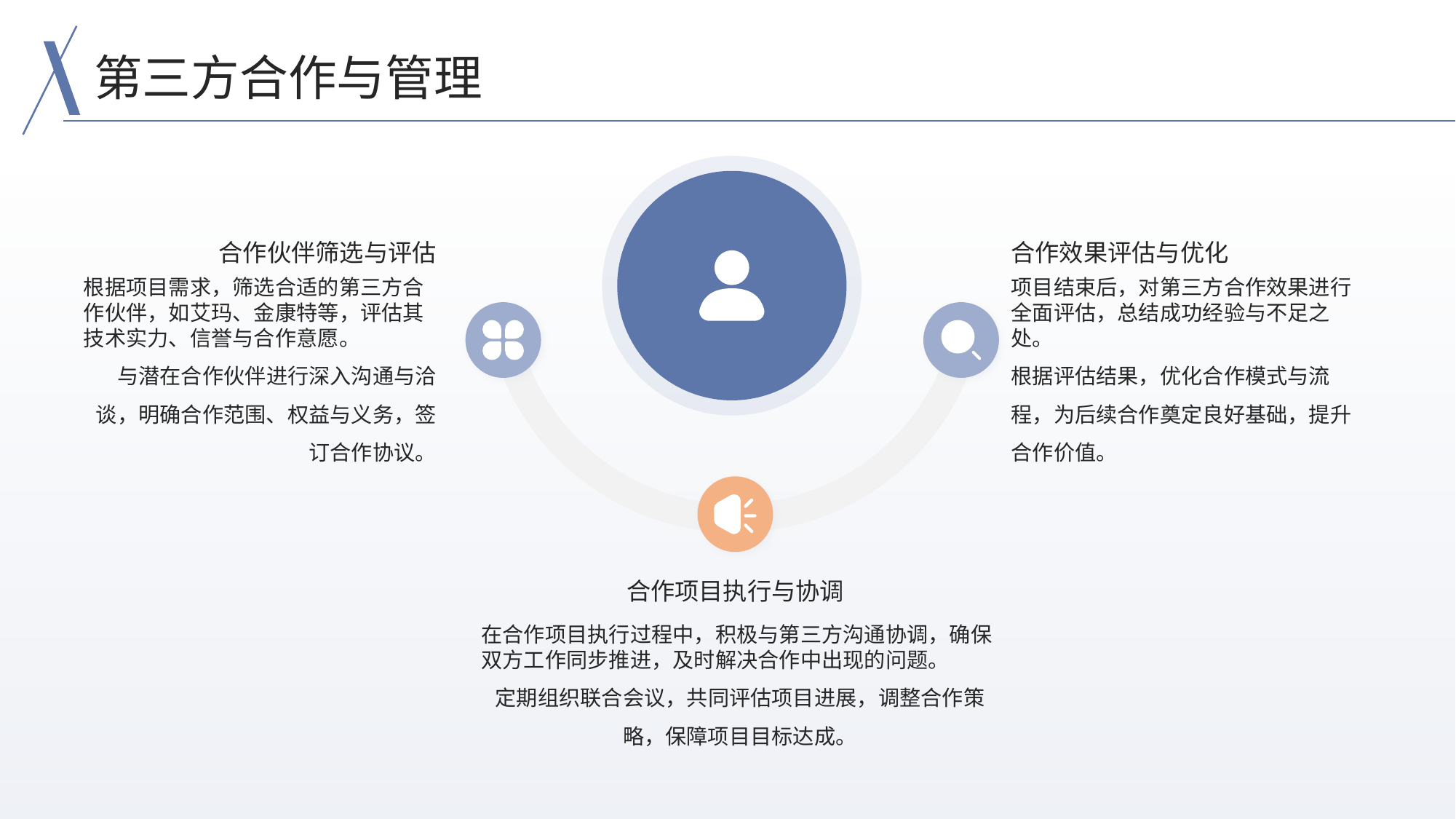

第三方合作与管理

合作伙伴筛选与评估
合作效果评估与优化

根据项目需求，筛选合适的第三方合作伙伴，如艾玛、金康特等，评估其技术实力、信誉与合作意愿。
与潜在合作伙伴进行深入沟通与洽谈，明确合作范围、权益与义务，签订合作协议。
项目结束后，对第三方合作效果进行全面评估，总结成功经验与不足之处。
根据评估结果，优化合作模式与流程，为后续合作奠定良好基础，提升合作价值。

合作项目执行与协调
在合作项目执行过程中，积极与第三方沟通协调，确保双方工作同步推进，及时解决合作中出现的问题。
定期组织联合会议，共同评估项目进展，调整合作策略，保障项目目标达成。